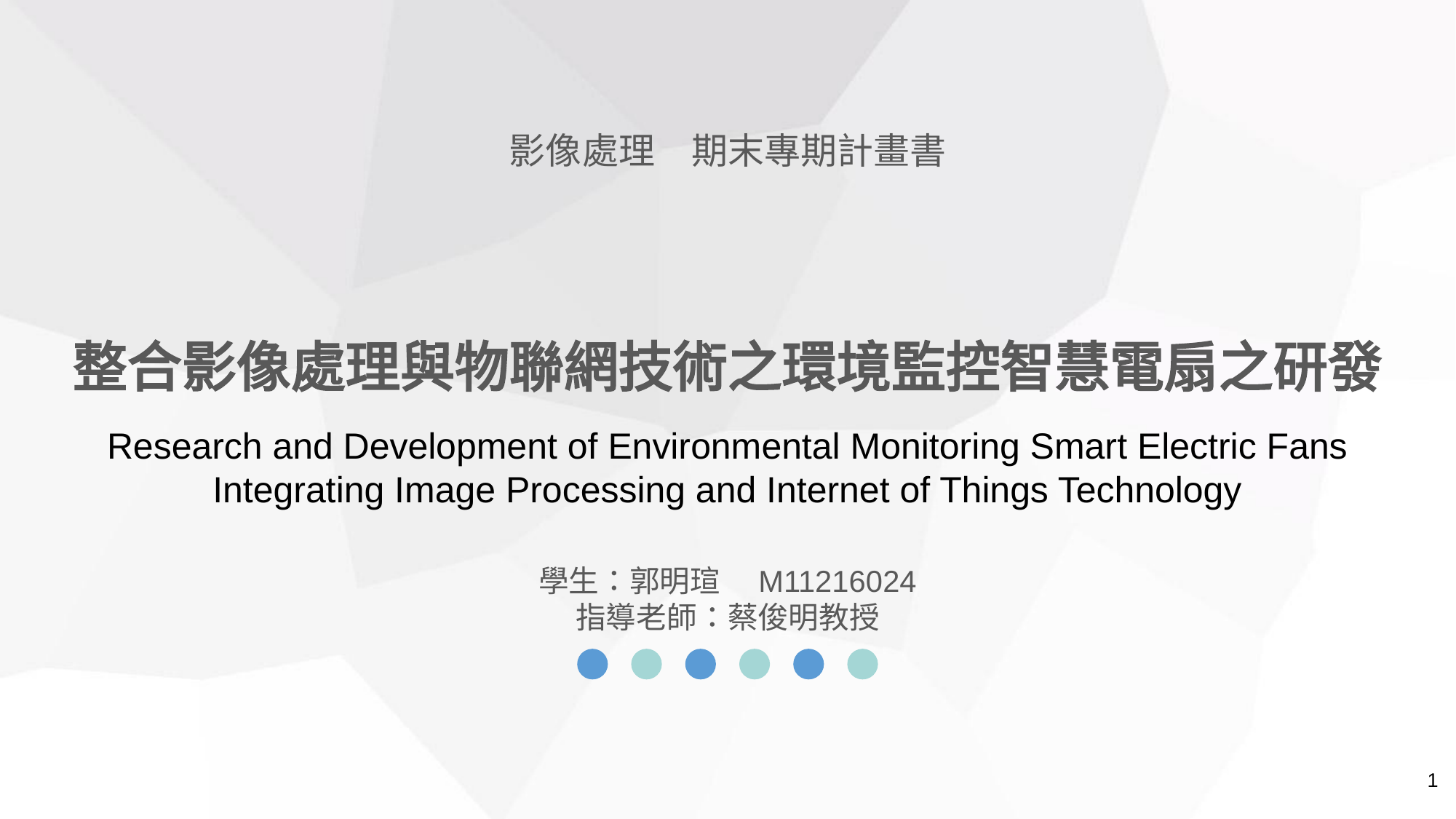

影像處理　期末專期計畫書

整合影像處理與物聯網技術之環境監控智慧電扇之研發

Research and Development of Environmental Monitoring Smart Electric Fans Integrating Image Processing and Internet of Things Technology
學生：郭明瑄　M11216024
指導老師：蔡俊明教授

1